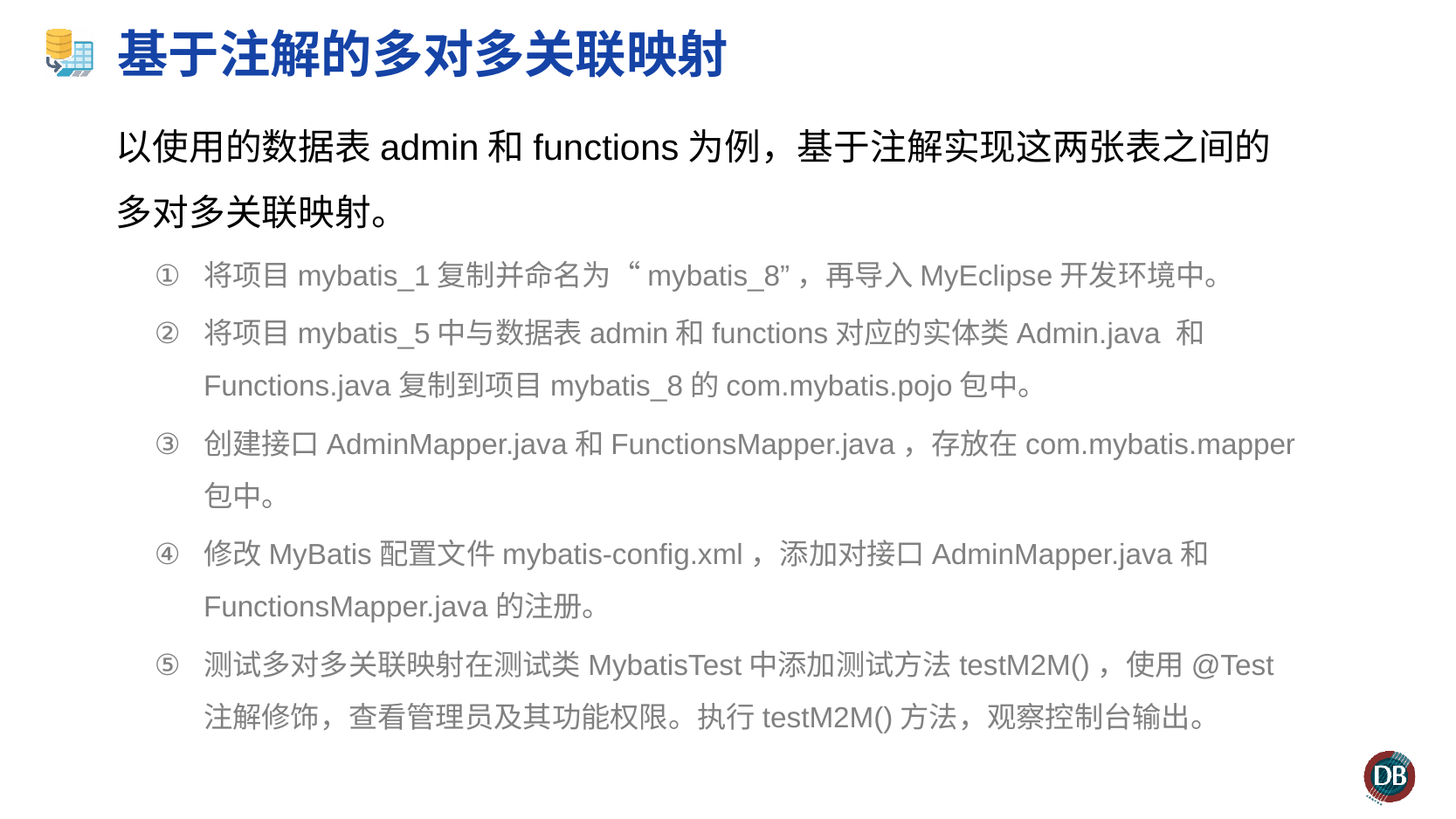

# 基于注解的多对多关联映射
以使用的数据表admin和functions为例，基于注解实现这两张表之间的多对多关联映射。
将项目mybatis_1复制并命名为“mybatis_8”，再导入MyEclipse开发环境中。
将项目mybatis_5中与数据表admin和functions对应的实体类Admin.java 和Functions.java复制到项目mybatis_8的com.mybatis.pojo包中。
创建接口AdminMapper.java和FunctionsMapper.java，存放在com.mybatis.mapper包中。
修改MyBatis配置文件mybatis-config.xml，添加对接口AdminMapper.java和FunctionsMapper.java的注册。
测试多对多关联映射在测试类MybatisTest中添加测试方法testM2M()，使用@Test注解修饰，查看管理员及其功能权限。执行testM2M()方法，观察控制台输出。